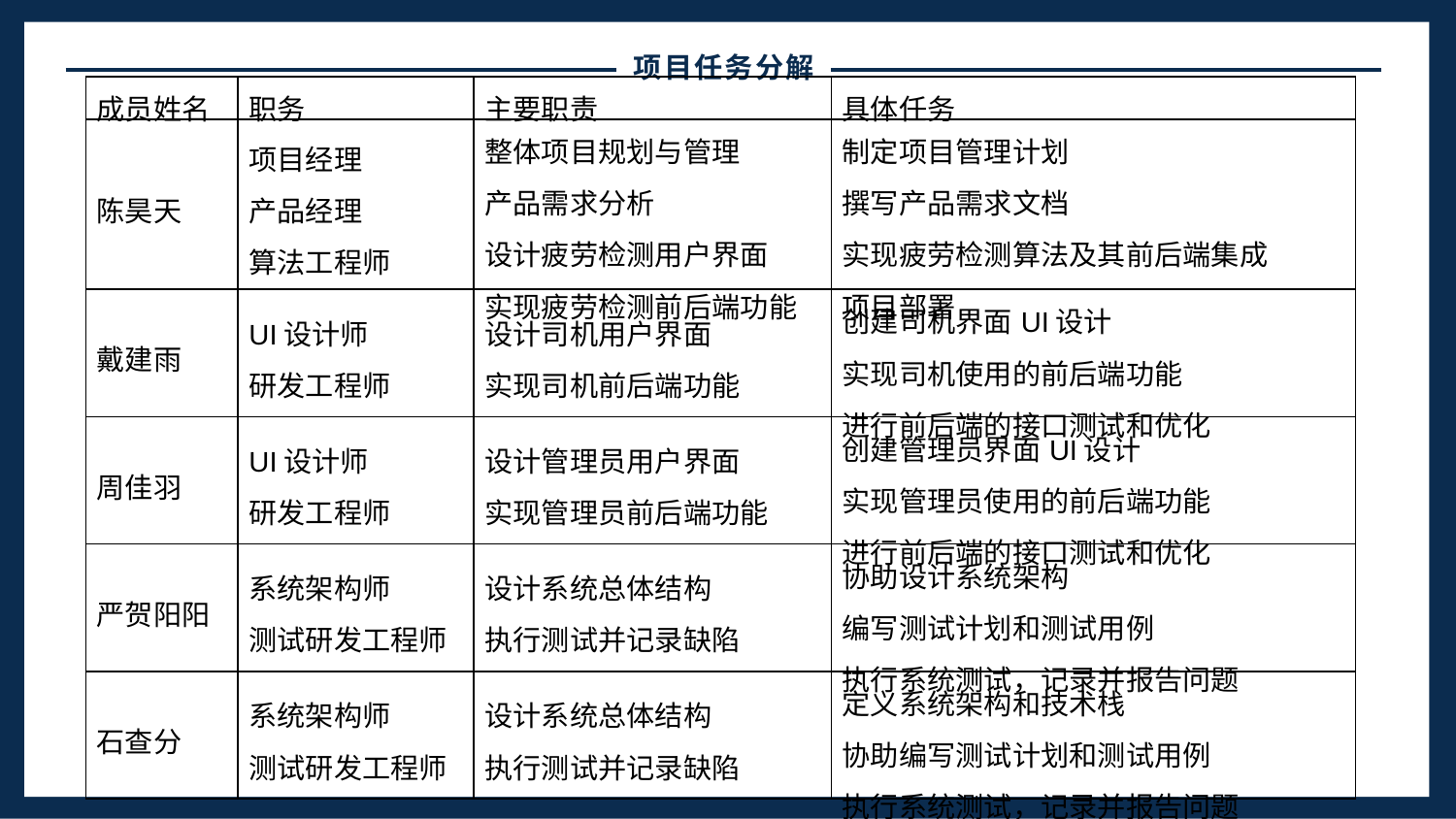

项目任务分解
| 成员姓名 | 职务 | 主要职责 | 具体任务 |
| --- | --- | --- | --- |
| 陈昊天 | 项目经理 产品经理 算法工程师 | 整体项目规划与管理 产品需求分析 设计疲劳检测用户界面 实现疲劳检测前后端功能 | 制定项目管理计划 撰写产品需求文档 实现疲劳检测算法及其前后端集成 项目部署 |
| 戴建雨 | UI设计师 研发工程师 | 设计司机用户界面 实现司机前后端功能 | 创建司机界面UI设计 实现司机使用的前后端功能 进行前后端的接口测试和优化 |
| 周佳羽 | UI设计师 研发工程师 | 设计管理员用户界面 实现管理员前后端功能 | 创建管理员界面UI设计 实现管理员使用的前后端功能 进行前后端的接口测试和优化 |
| 严贺阳阳 | 系统架构师 测试研发工程师 | 设计系统总体结构 执行测试并记录缺陷 | 协助设计系统架构 编写测试计划和测试用例 执行系统测试，记录并报告问题 |
| 石查分 | 系统架构师 测试研发工程师 | 设计系统总体结构 执行测试并记录缺陷 | 定义系统架构和技术栈 协助编写测试计划和测试用例 执行系统测试，记录并报告问题 |